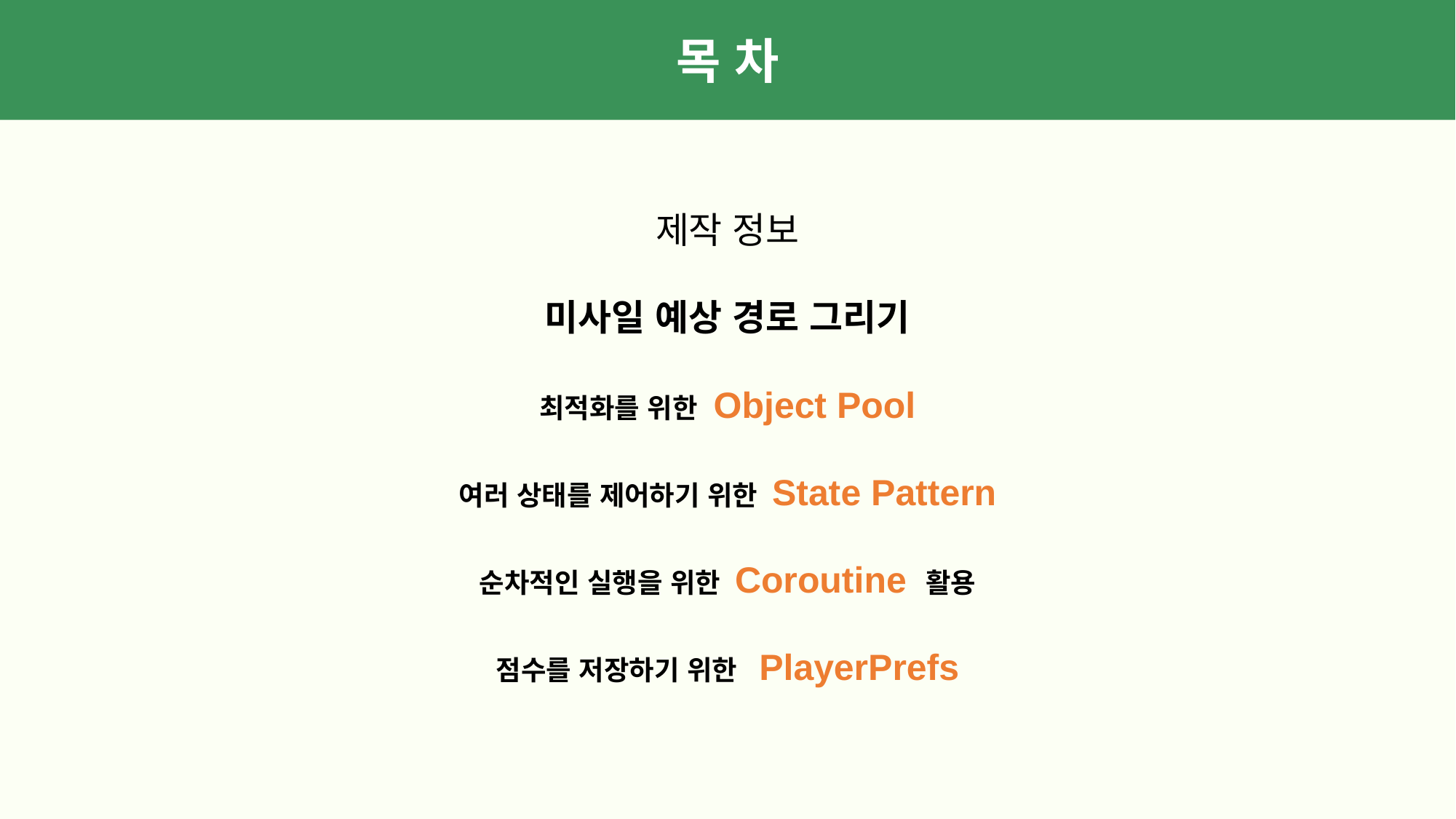

목 차
제작 정보

미사일 예상 경로 그리기

최적화를 위한 Object Pool

여러 상태를 제어하기 위한 State Pattern

순차적인 실행을 위한 Coroutine 활용

점수를 저장하기 위한  PlayerPrefs